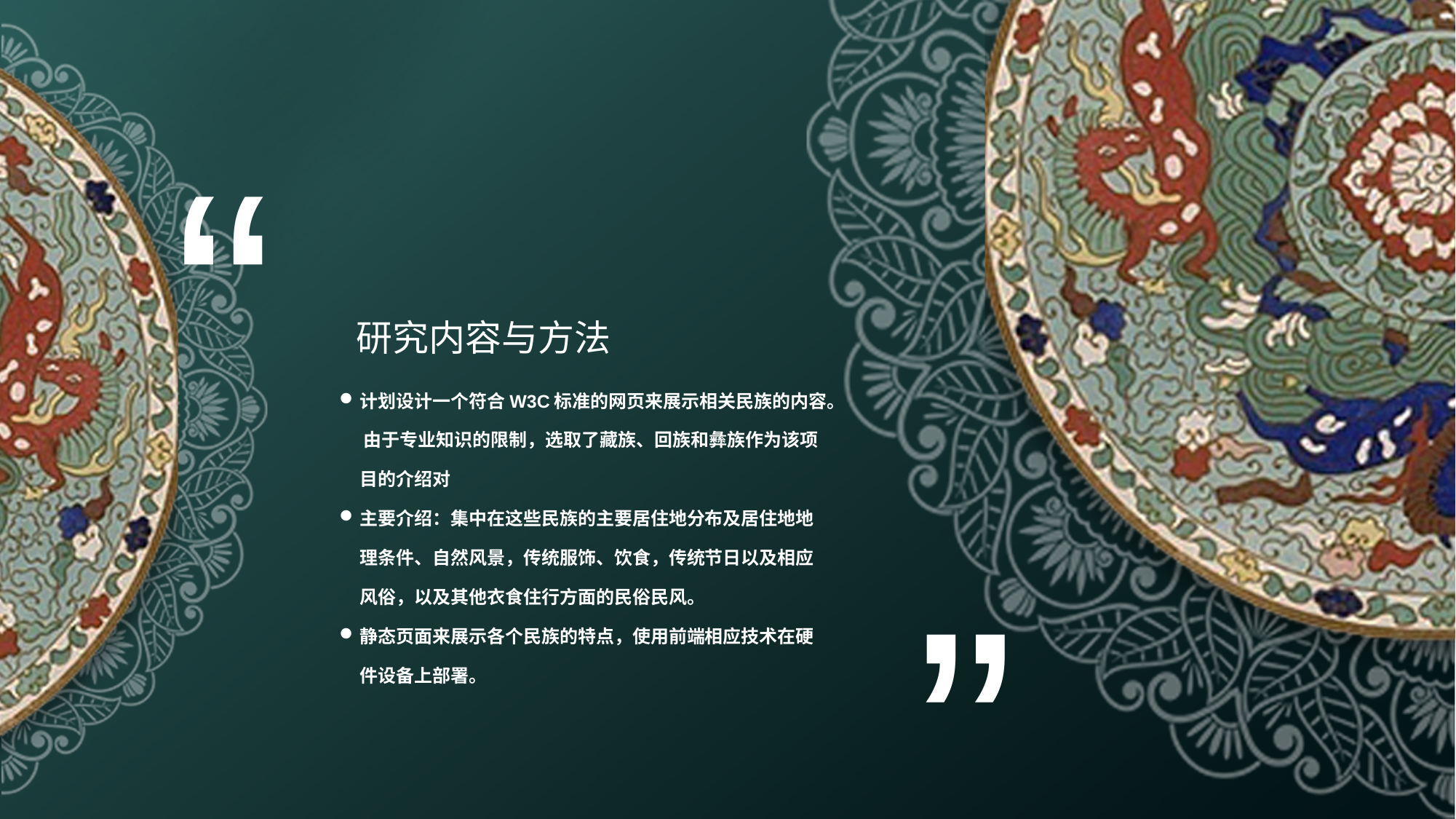

“
 研究内容与方法
计划设计一个符合W3C标准的网页来展示相关民族的内容。 由于专业知识的限制，选取了藏族、回族和彝族作为该项目的介绍对
主要介绍：集中在这些民族的主要居住地分布及居住地地理条件、自然风景，传统服饰、饮食，传统节日以及相应风俗，以及其他衣食住行方面的民俗民风。
静态页面来展示各个民族的特点，使用前端相应技术在硬件设备上部署。
“